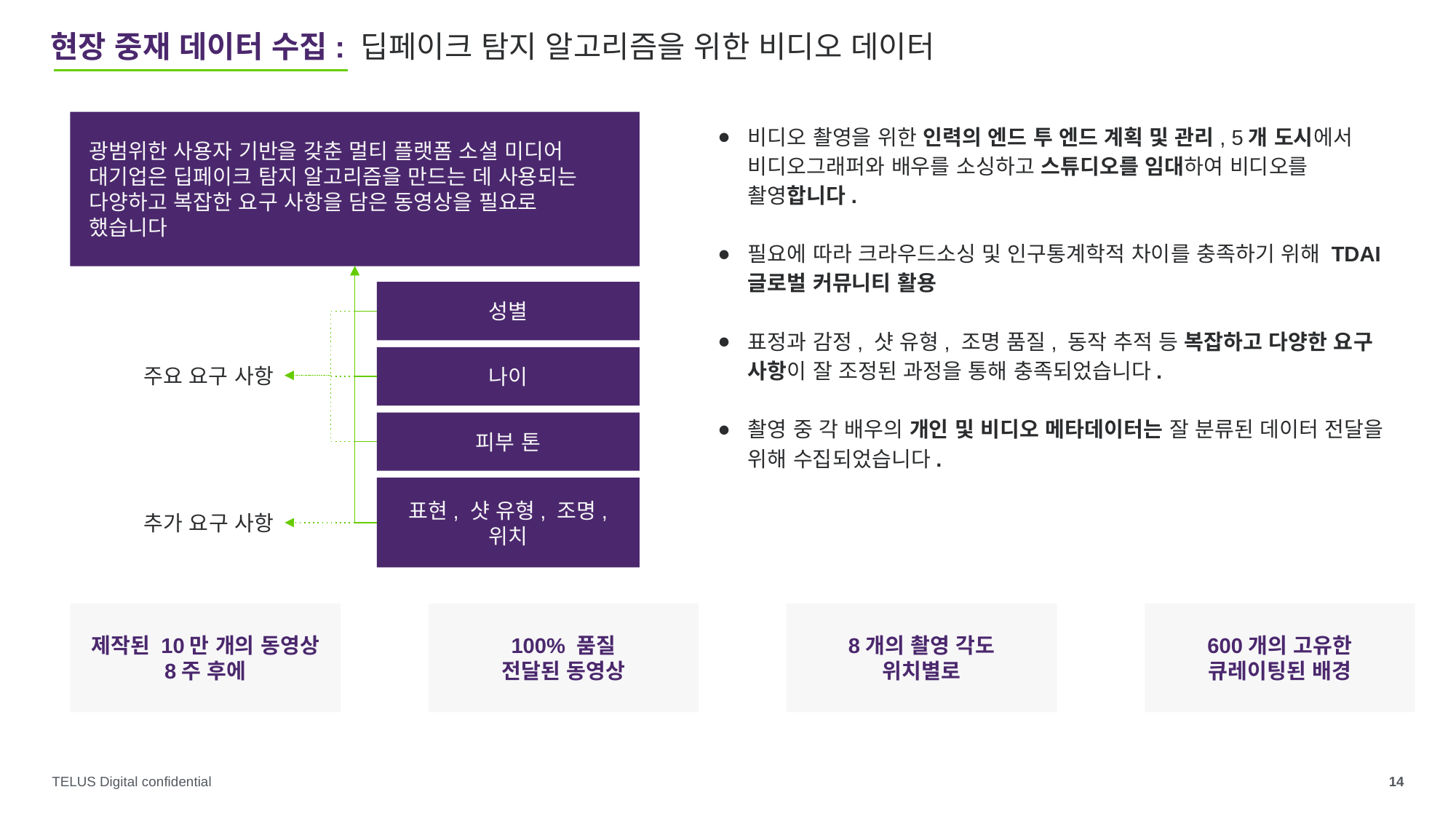

# 현장 중재 데이터 수집: 딥페이크 탐지 알고리즘을 위한 비디오 데이터
광범위한 사용자 기반을 갖춘 멀티 플랫폼 소셜 미디어 대기업은 딥페이크 탐지 알고리즘을 만드는 데 사용되는 다양하고 복잡한 요구 사항을 담은 동영상을 필요로 했습니다
비디오 촬영을 위한 인력의 엔드 투 엔드 계획 및 관리, 5개 도시에서 비디오그래퍼와 배우를 소싱하고 스튜디오를 임대하여 비디오를 촬영합니다.

필요에 따라 크라우드소싱 및 인구통계학적 차이를 충족하기 위해 TDAI 글로벌 커뮤니티 활용

표정과 감정, 샷 유형, 조명 품질, 동작 추적 등 복잡하고 다양한 요구 사항이 잘 조정된 과정을 통해 충족되었습니다.

촬영 중 각 배우의 개인 및 비디오 메타데이터는 잘 분류된 데이터 전달을 위해 수집되었습니다.

성별
주요 요구 사항
나이
피부 톤
표현, 샷 유형, 조명, 위치
추가 요구 사항

제작된 10만 개의 동영상
8주 후에

8개의 촬영 각도
위치별로

100% 품질
전달된 동영상

600개의 고유한
큐레이팅된 배경
14